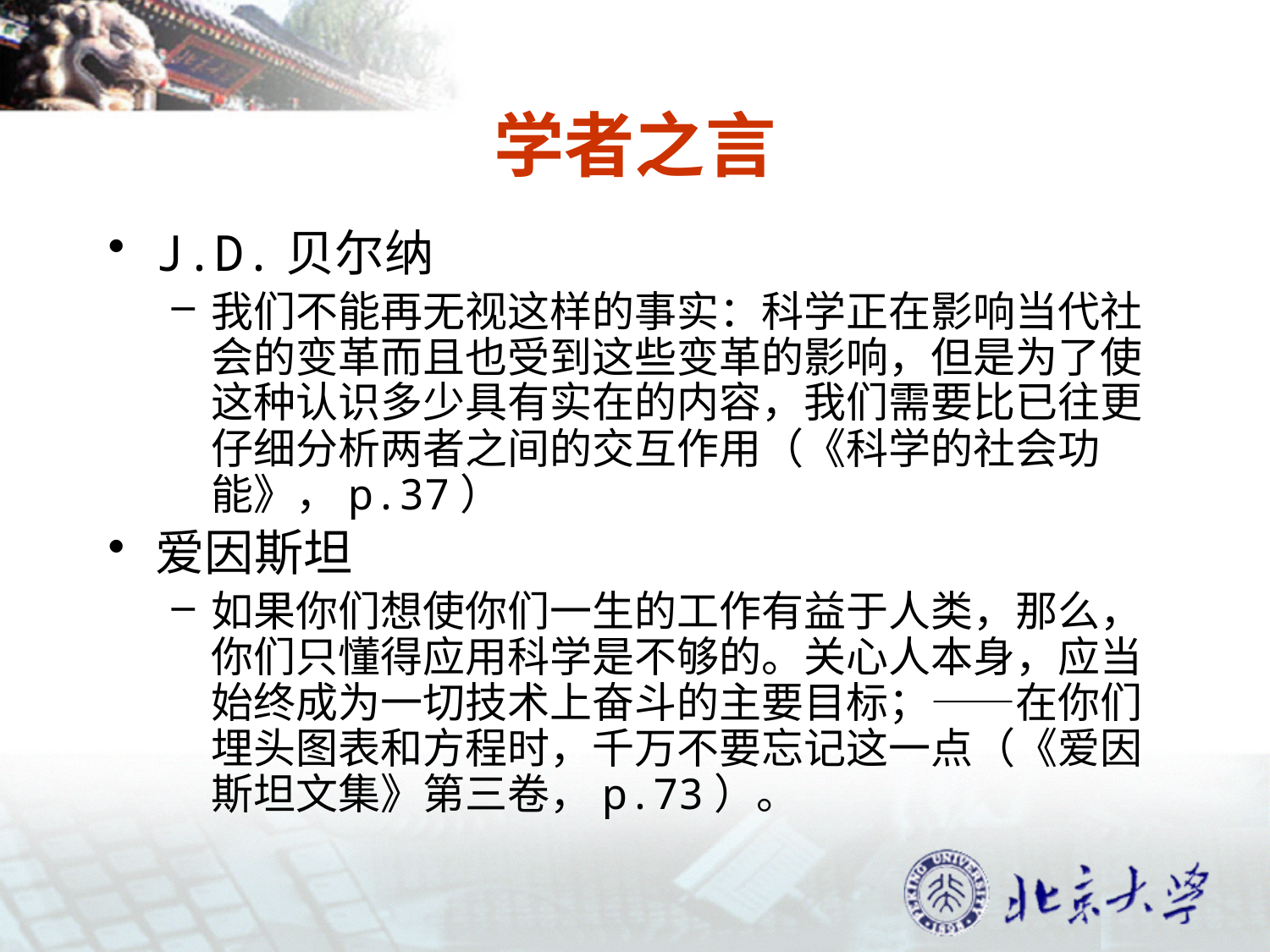

# 学者之言
J.D.贝尔纳
我们不能再无视这样的事实：科学正在影响当代社会的变革而且也受到这些变革的影响，但是为了使这种认识多少具有实在的内容，我们需要比已往更仔细分析两者之间的交互作用（《科学的社会功能》，p.37）
爱因斯坦
如果你们想使你们一生的工作有益于人类，那么，你们只懂得应用科学是不够的。关心人本身，应当始终成为一切技术上奋斗的主要目标；——在你们埋头图表和方程时，千万不要忘记这一点（《爱因斯坦文集》第三卷，p.73）。